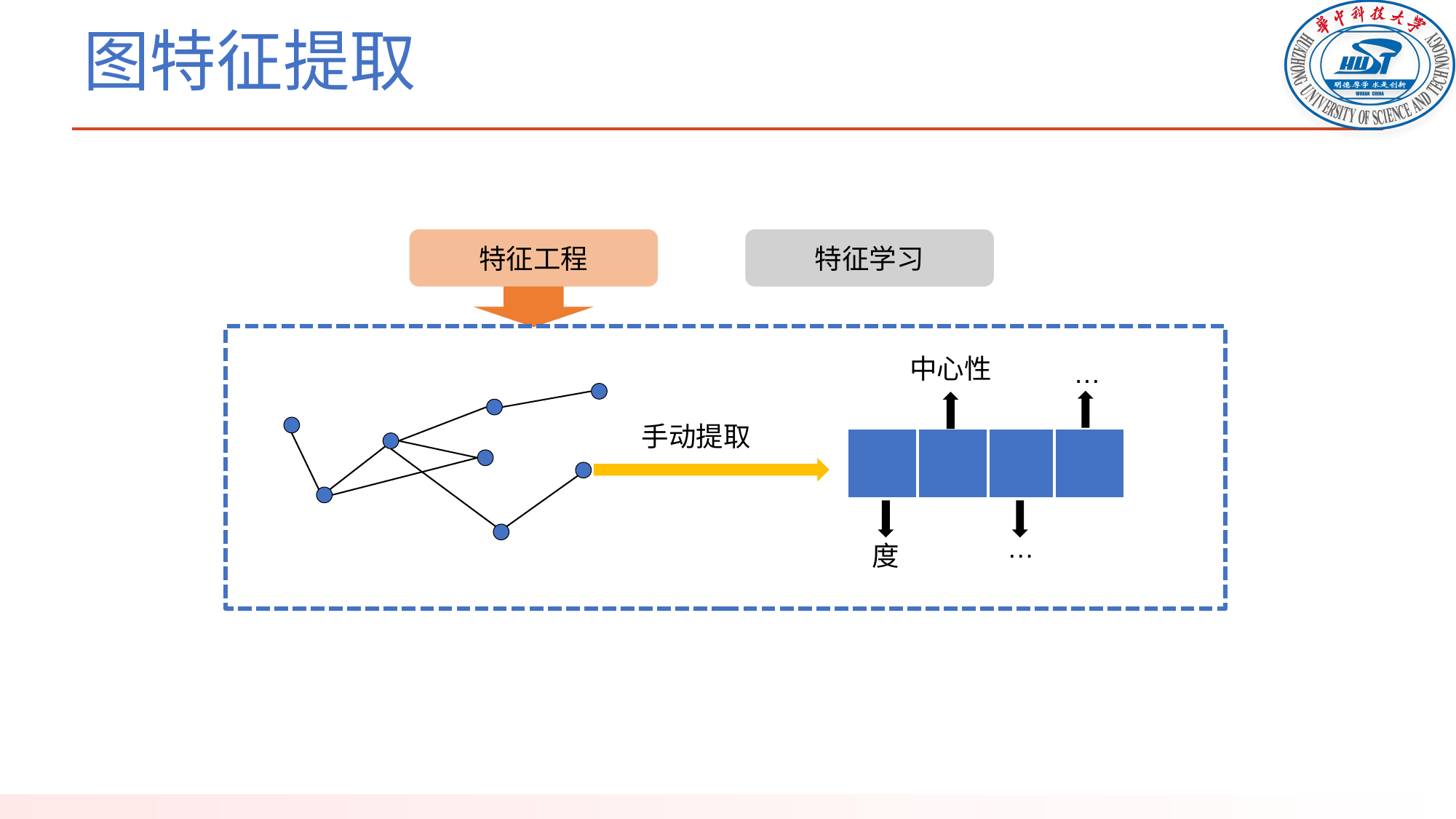

# 图特征提取
特征工程
特征学习

中心性
…

…
度

手动提取